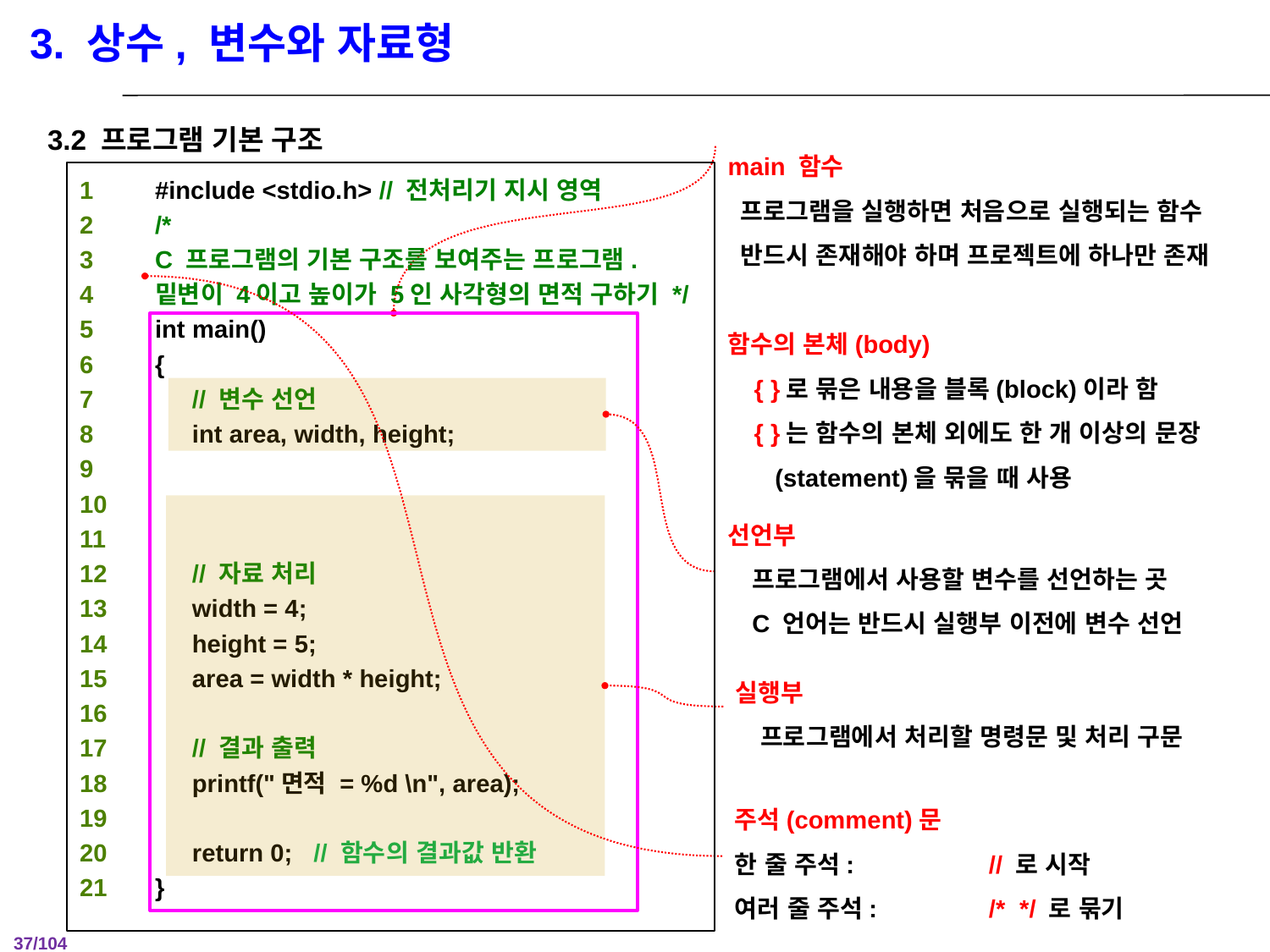

3. 상수, 변수와 자료형
3.2 프로그램 기본 구조
main 함수
 프로그램을 실행하면 처음으로 실행되는 함수
 반드시 존재해야 하며 프로젝트에 하나만 존재

함수의 본체(body)
{ }로 묶은 내용을 블록(block)이라 함
{ }는 함수의 본체 외에도 한 개 이상의 문장
   (statement)을 묶을 때 사용

1 	#include <stdio.h> // 전처리기 지시 영역
2 	/*
3 	C 프로그램의 기본 구조를 보여주는 프로그램.
4 	밑변이 4이고 높이가 5인 사각형의 면적 구하기 */
5 	int main()
6 	{
7 		// 변수 선언
8 		int area, width, height;
9
10
11
12 		// 자료 처리
13 		width = 4;
14		height = 5;
15 		area = width * height;
16
17 		// 결과 출력
18 		printf("면적 = %d \n", area);
19
20 		return 0;   // 함수의 결과값 반환
21	}

선언부
프로그램에서 사용할 변수를 선언하는 곳
C 언어는 반드시 실행부 이전에 변수 선언
실행부
프로그램에서 처리할 명령문 및 처리 구문
주석(comment)문
한 줄 주석:		// 로 시작
여러 줄 주석: 	/*  */ 로 묶기